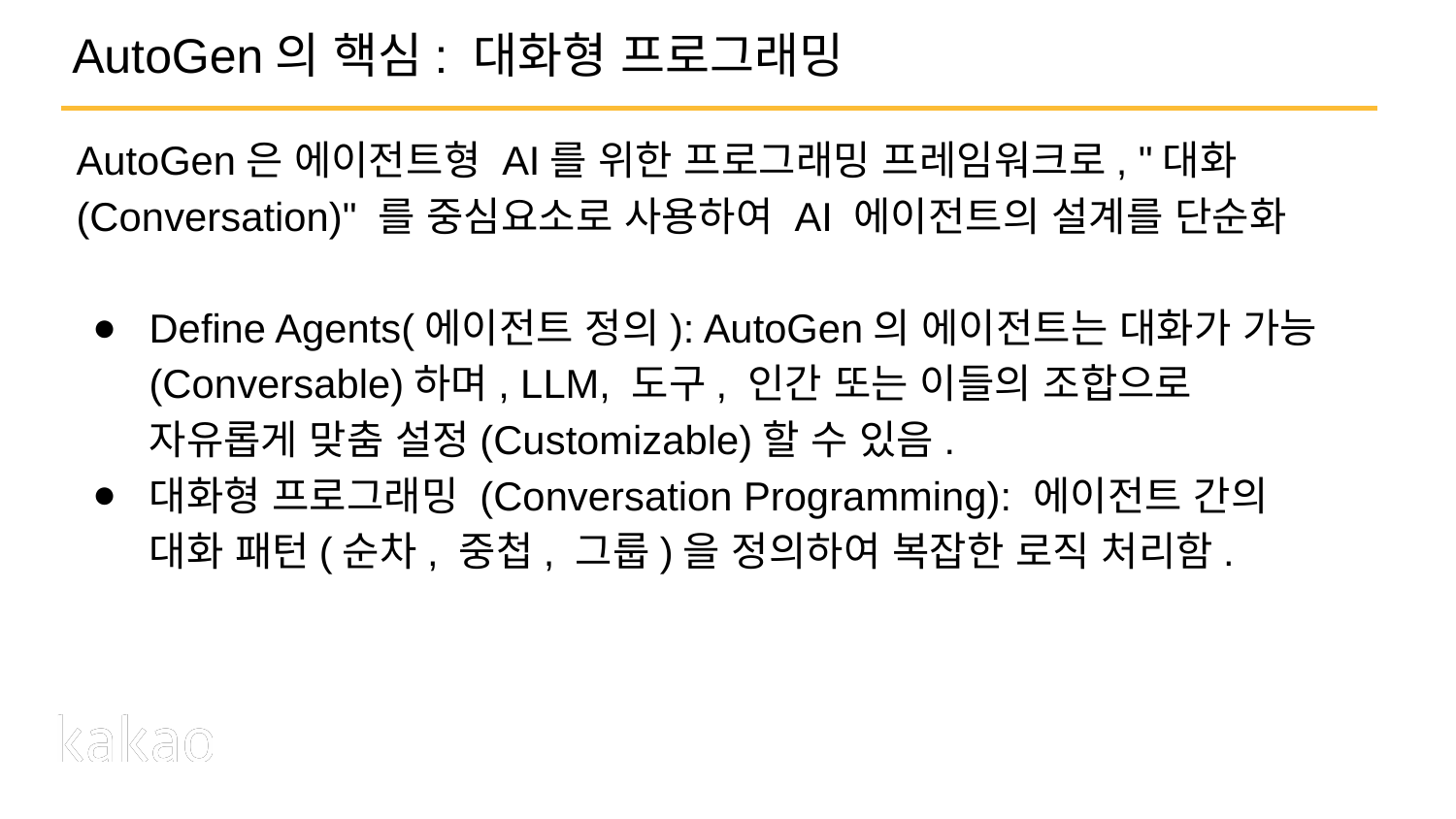

# AutoGen의 핵심: 대화형 프로그래밍
AutoGen은 에이전트형 AI를 위한 프로그래밍 프레임워크로, "대화(Conversation)" 를 중심요소로 사용하여 AI 에이전트의 설계를 단순화

Define Agents(에이전트 정의): AutoGen의 에이전트는 대화가 가능(Conversable)하며, LLM, 도구, 인간 또는 이들의 조합으로 자유롭게 맞춤 설정(Customizable)할 수 있음.
대화형 프로그래밍 (Conversation Programming): 에이전트 간의 대화 패턴(순차, 중첩, 그룹)을 정의하여 복잡한 로직 처리함.